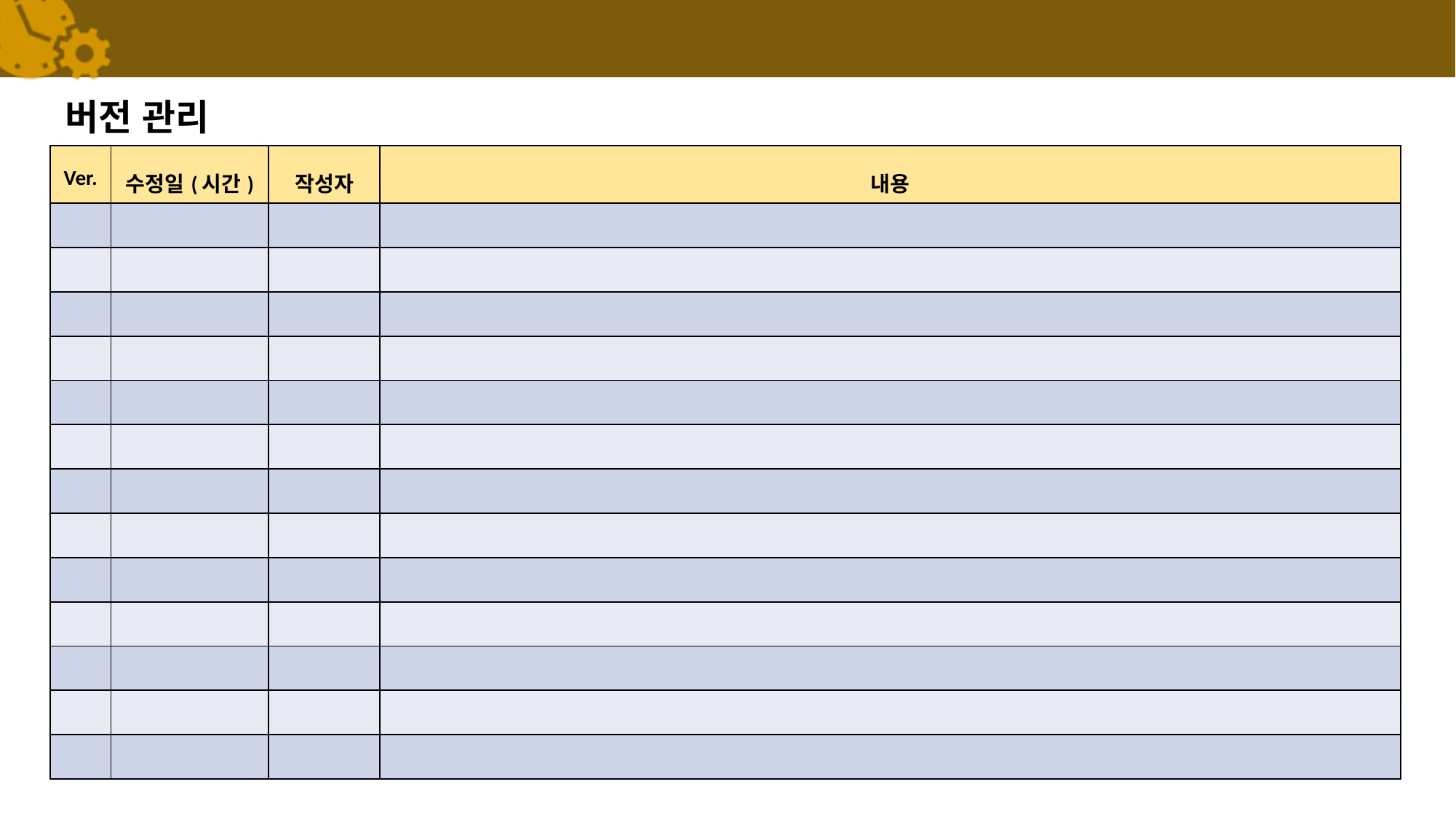

# 버전 관리
| Ver. | 수정일(시간) | 작성자 | 내용 |
| --- | --- | --- | --- |
|  |  |  |  |
|  |  |  |  |
|  |  |  |  |
|  |  |  |  |
|  |  |  |  |
|  |  |  |  |
|  |  |  |  |
|  |  |  |  |
|  |  |  |  |
|  |  |  |  |
|  |  |  |  |
|  |  |  |  |
|  |  |  |  |